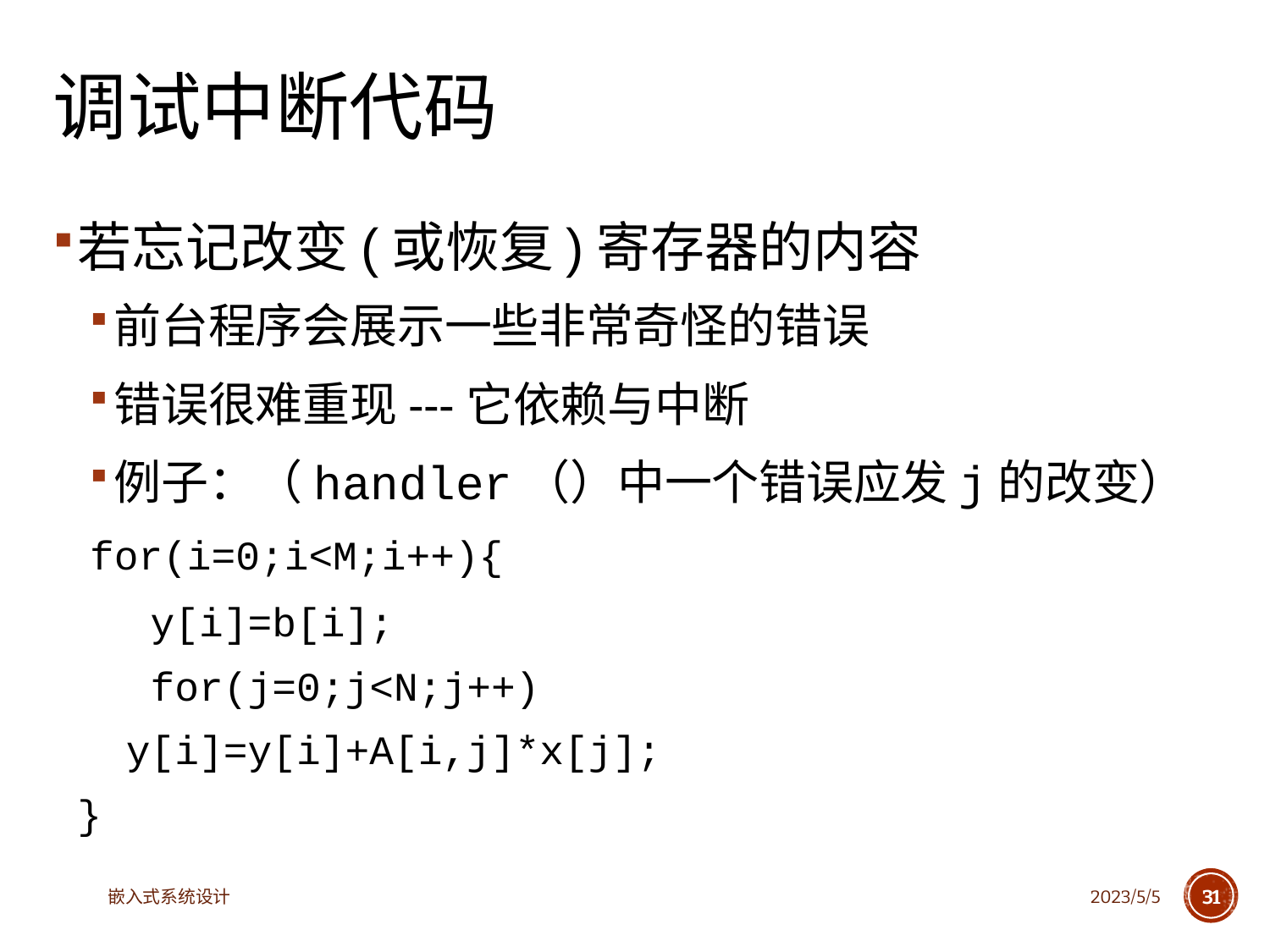

# 调试中断代码
若忘记改变(或恢复)寄存器的内容
前台程序会展示一些非常奇怪的错误
错误很难重现---它依赖与中断
例子：（handler（）中一个错误应发j的改变）
for(i=0;i<M;i++){
    y[i]=b[i];
    for(j=0;j<N;j++)
		  y[i]=y[i]+A[i,j]*x[j];
	}

嵌入式系统设计
2023/5/5
31